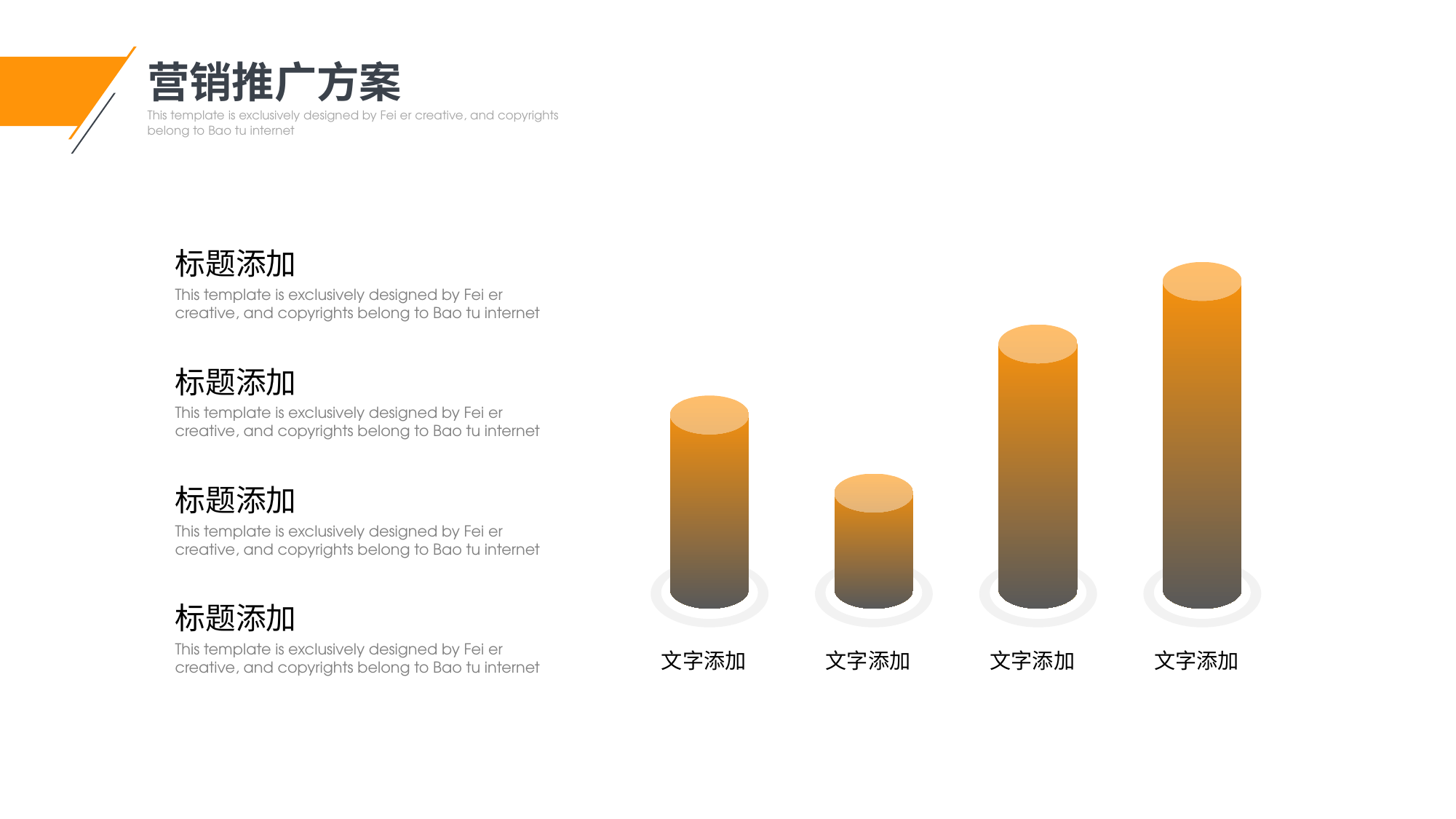

营销推广方案
This template is exclusively designed by Fei er creative, and copyrights belong to Bao tu internet

标题添加
This template is exclusively designed by Fei er creative, and copyrights belong to Bao tu internet

文字添加
文字添加
文字添加
文字添加
标题添加
This template is exclusively designed by Fei er creative, and copyrights belong to Bao tu internet
标题添加
This template is exclusively designed by Fei er creative, and copyrights belong to Bao tu internet
标题添加
This template is exclusively designed by Fei er creative, and copyrights belong to Bao tu internet